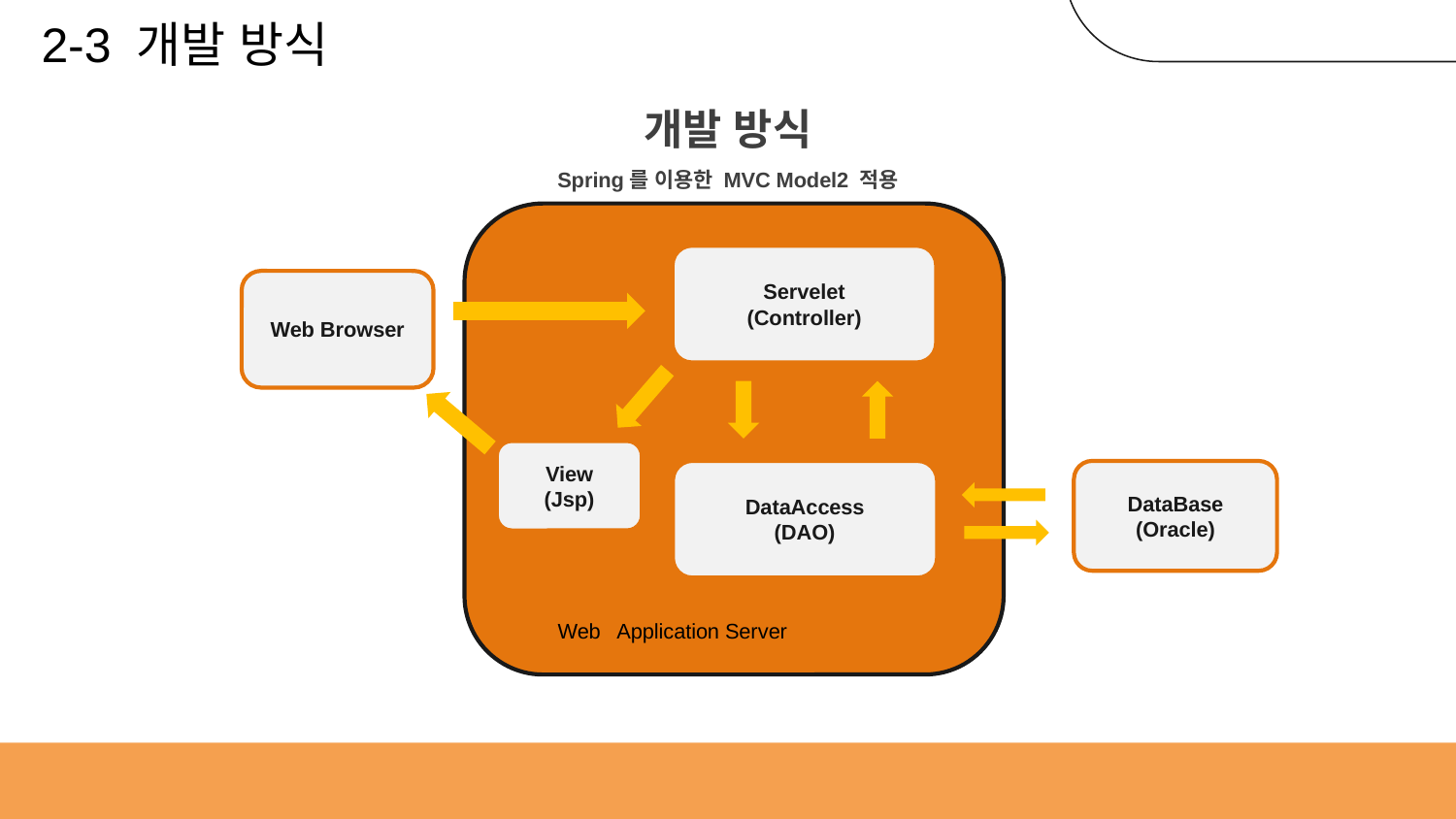

2-3 개발 방식
개발 방식
Spring를 이용한 MVC Model2 적용

Servelet
(Controller)
Web Browser

View
(Jsp)
DataAccess
(DAO)
DataBase
(Oracle)

Web   Application Server